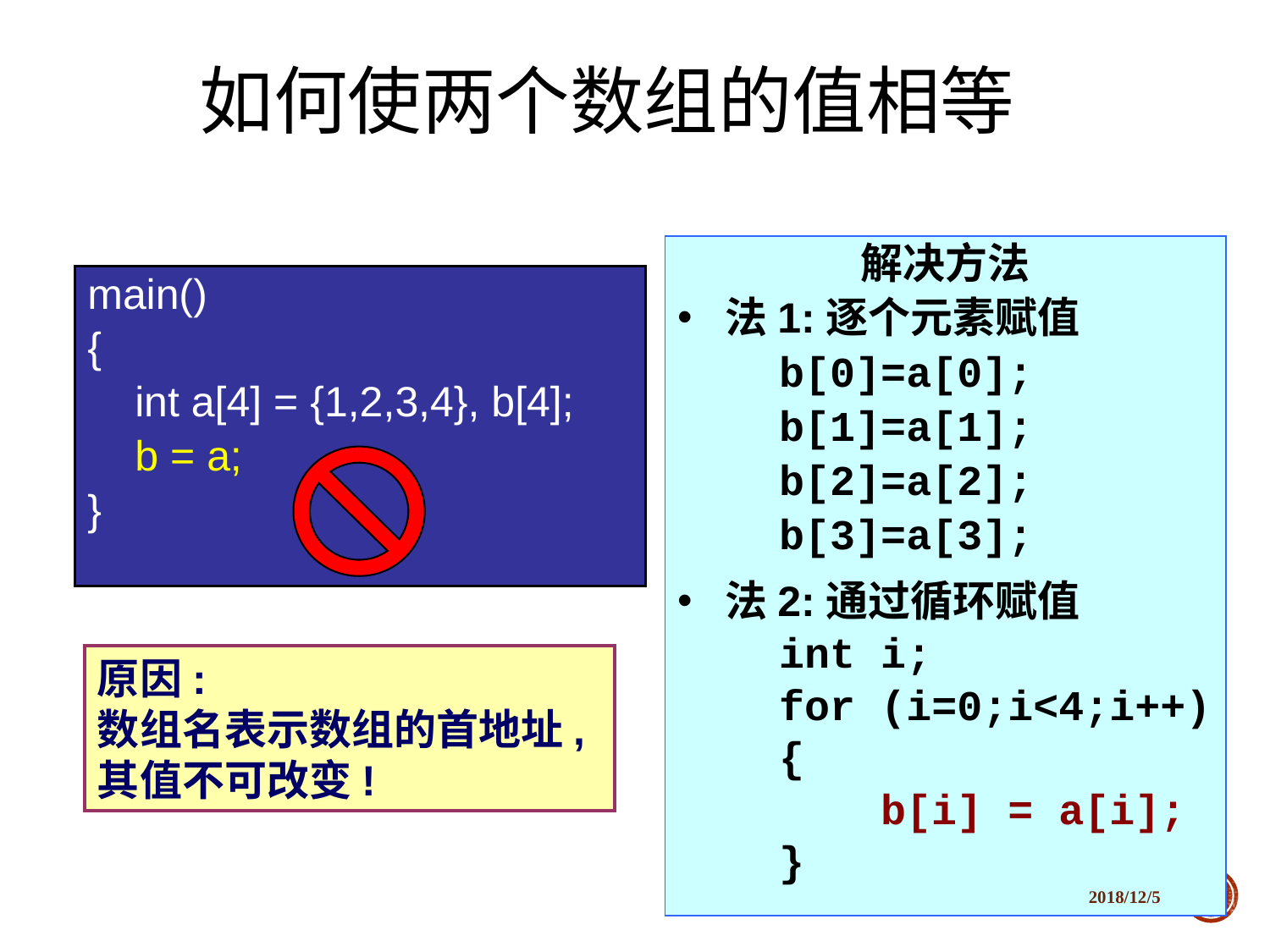

如何使两个数组的值相等
解决方法
法1:逐个元素赋值
    b[0]=a[0];
    b[1]=a[1];
    b[2]=a[2];
    b[3]=a[3];
法2:通过循环赋值
    int i;
    for (i=0;i<4;i++)
    {
        b[i] = a[i];
    }
main()
{
    int a[4] = {1,2,3,4}, b[4];
    b = a;
}

原因:
数组名表示数组的首地址,其值不可改变!
2018/12/5
28